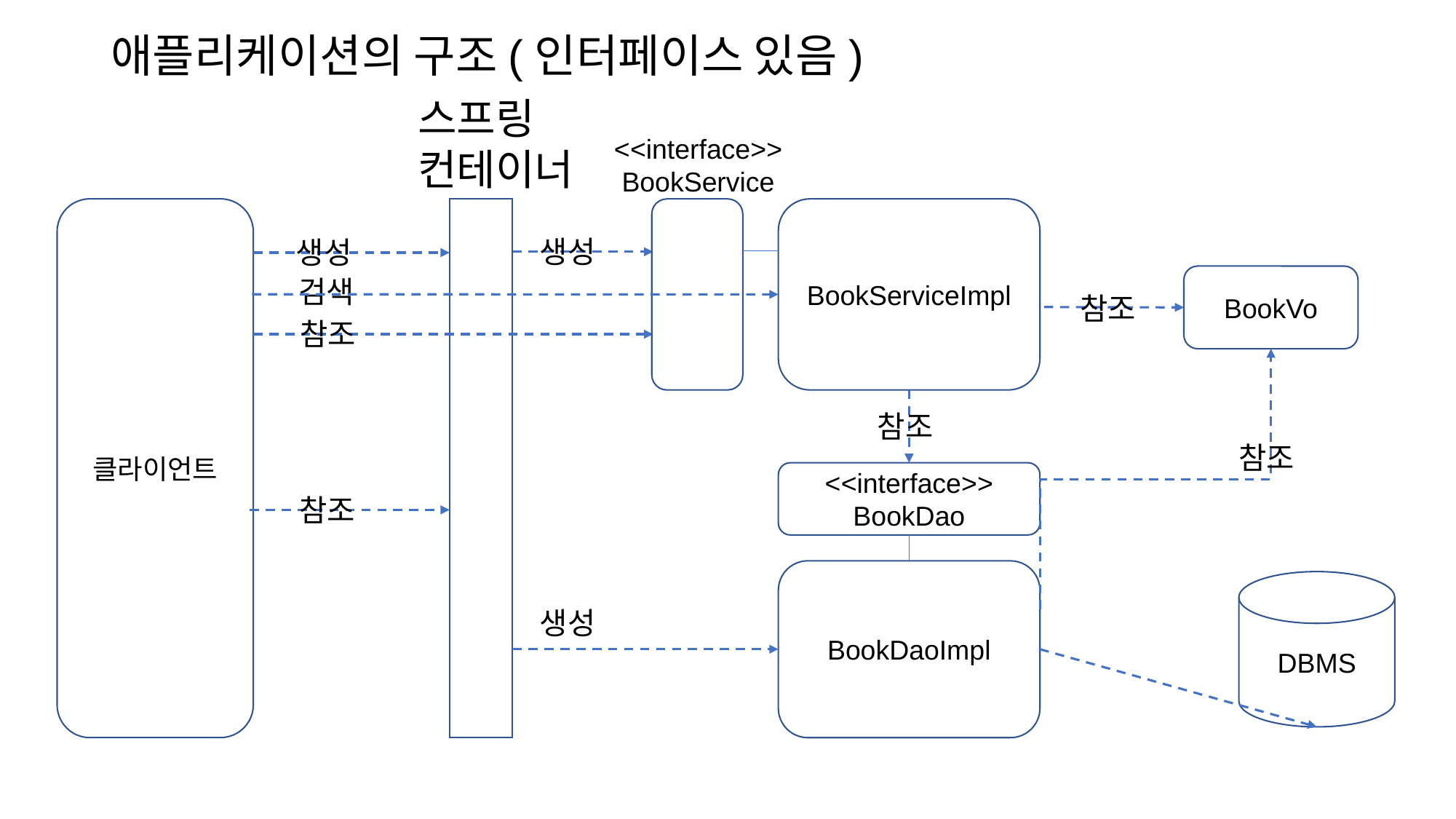

# 애플리케이션의 구조(인터페이스 있음)
스프링
컨테이너
<<interface>>
BookService
클라이언트

BookServiceImpl
생성
생성
BookVo
검색
참조
참조
참조
참조
<<interface>>
BookDao
참조
BookDaoImpl
DBMS
생성